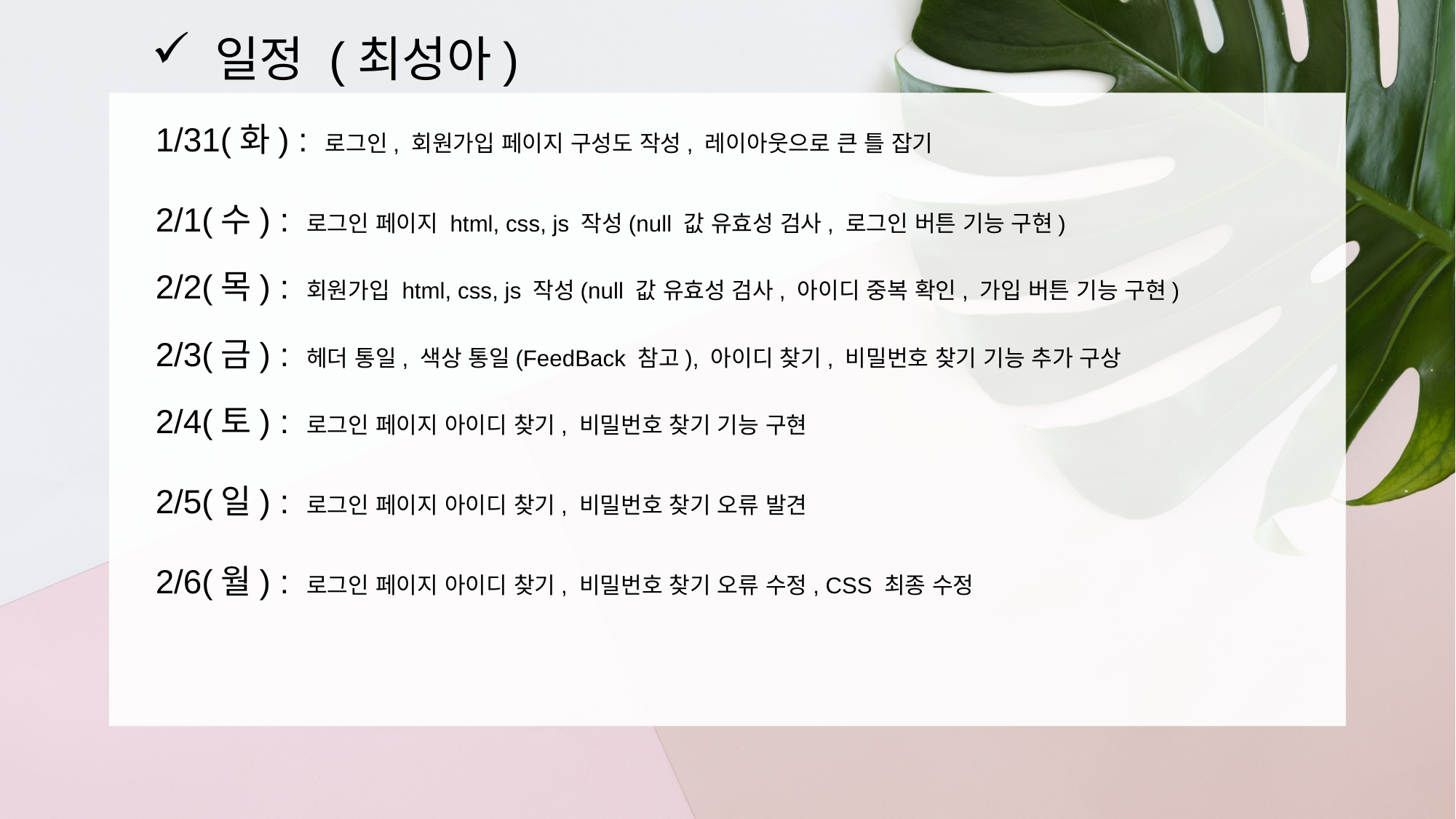

일정 (최성아)
1/31(화) : 로그인, 회원가입 페이지 구성도 작성, 레이아웃으로 큰 틀 잡기

2/1(수) : 로그인 페이지 html, css, js 작성(null 값 유효성 검사, 로그인 버튼 기능 구현)

2/2(목) : 회원가입 html, css, js 작성(null 값 유효성 검사, 아이디 중복 확인, 가입 버튼 기능 구현)

2/3(금) : 헤더 통일, 색상 통일(FeedBack 참고), 아이디 찾기, 비밀번호 찾기 기능 추가 구상

2/4(토) : 로그인 페이지 아이디 찾기, 비밀번호 찾기 기능 구현

2/5(일) : 로그인 페이지 아이디 찾기, 비밀번호 찾기 오류 발견

2/6(월) : 로그인 페이지 아이디 찾기, 비밀번호 찾기 오류 수정, CSS 최종 수정